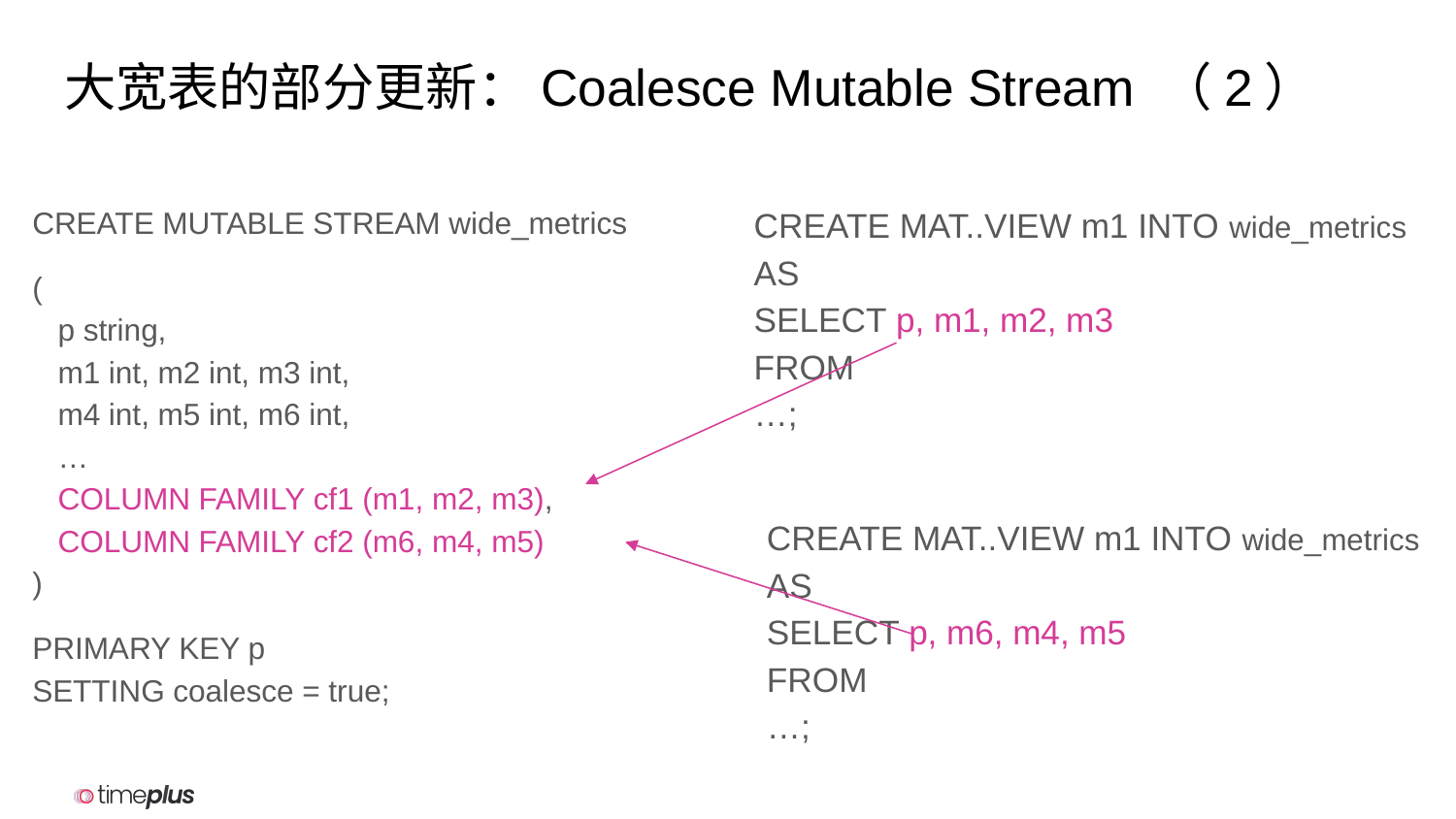

大宽表的部分更新：Coalesce Mutable Stream （2）
CREATE MUTABLE STREAM wide_metrics
(
   p string,
   m1 int, m2 int, m3 int,
   m4 int, m5 int, m6 int,
   …
   COLUMN FAMILY cf1 (m1, m2, m3),
   COLUMN FAMILY cf2 (m6, m4, m5)
)
PRIMARY KEY p
SETTING coalesce = true;
CREATE MAT..VIEW m1 INTO wide_metrics
AS
SELECT p, m1, m2, m3
FROM
…;
CREATE MAT..VIEW m1 INTO wide_metrics
AS
SELECT p, m6, m4, m5
FROM
…;